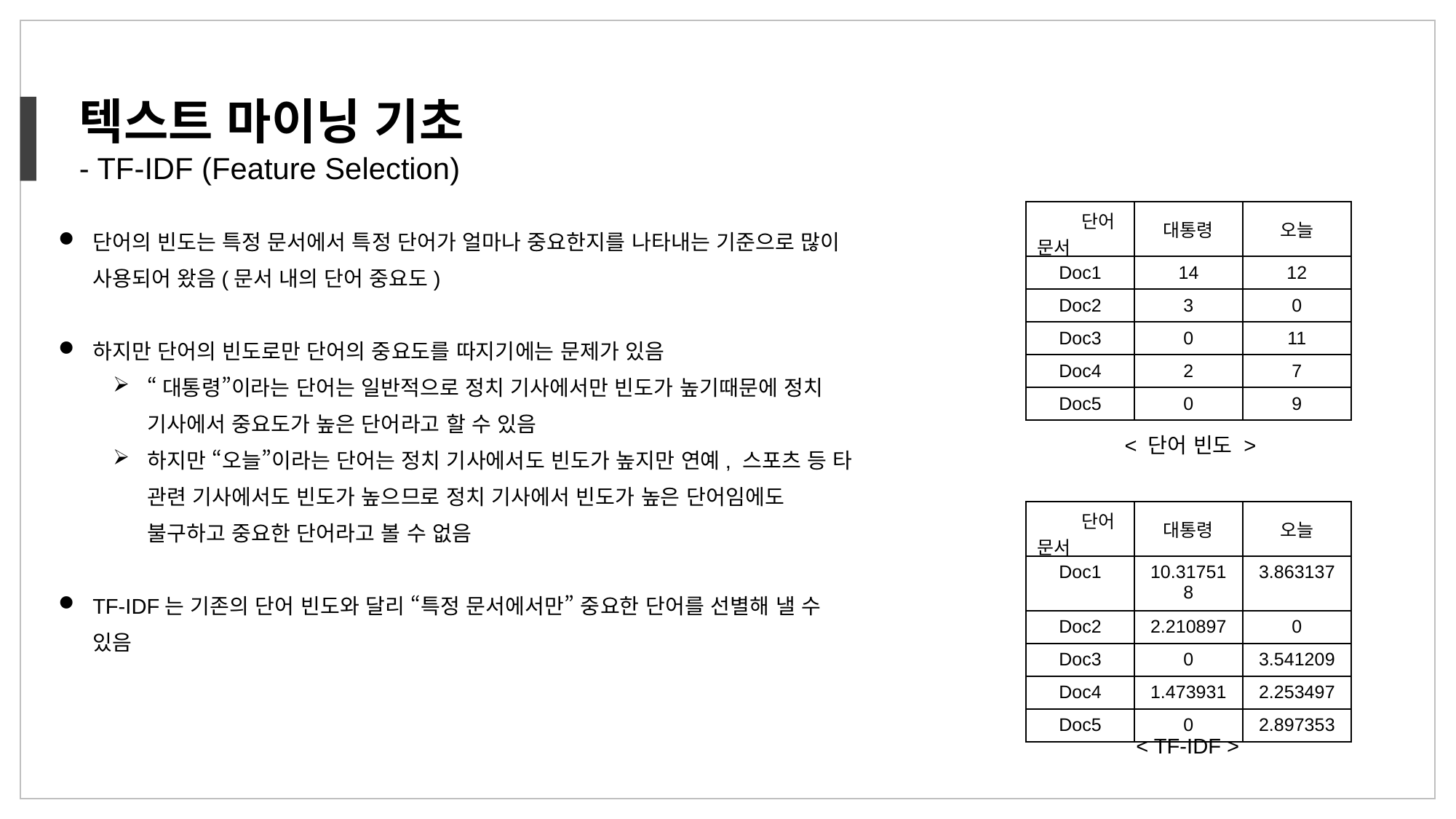

텍스트 마이닝 기초
- TF-IDF (Feature Selection)

| 단어 문서 | 대통령 | 오늘 |
| --- | --- | --- |
| Doc1 | 14 | 12 |
| Doc2 | 3 | 0 |
| Doc3 | 0 | 11 |
| Doc4 | 2 | 7 |
| Doc5 | 0 | 9 |
단어의 빈도는 특정 문서에서 특정 단어가 얼마나 중요한지를 나타내는 기준으로 많이 사용되어 왔음(문서 내의 단어 중요도)

하지만 단어의 빈도로만 단어의 중요도를 따지기에는 문제가 있음
“대통령”이라는 단어는 일반적으로 정치 기사에서만 빈도가 높기때문에 정치 기사에서 중요도가 높은 단어라고 할 수 있음
하지만 “오늘”이라는 단어는 정치 기사에서도 빈도가 높지만 연예, 스포츠 등 타 관련 기사에서도 빈도가 높으므로 정치 기사에서 빈도가 높은 단어임에도 불구하고 중요한 단어라고 볼 수 없음

TF-IDF는 기존의 단어 빈도와 달리 “특정 문서에서만” 중요한 단어를 선별해 낼 수 있음

< 단어 빈도 >
| 단어 문서 | 대통령 | 오늘 |
| --- | --- | --- |
| Doc1 | 10.317518 | 3.863137 |
| Doc2 | 2.210897 | 0 |
| Doc3 | 0 | 3.541209 |
| Doc4 | 1.473931 | 2.253497 |
| Doc5 | 0 | 2.897353 |
< TF-IDF >